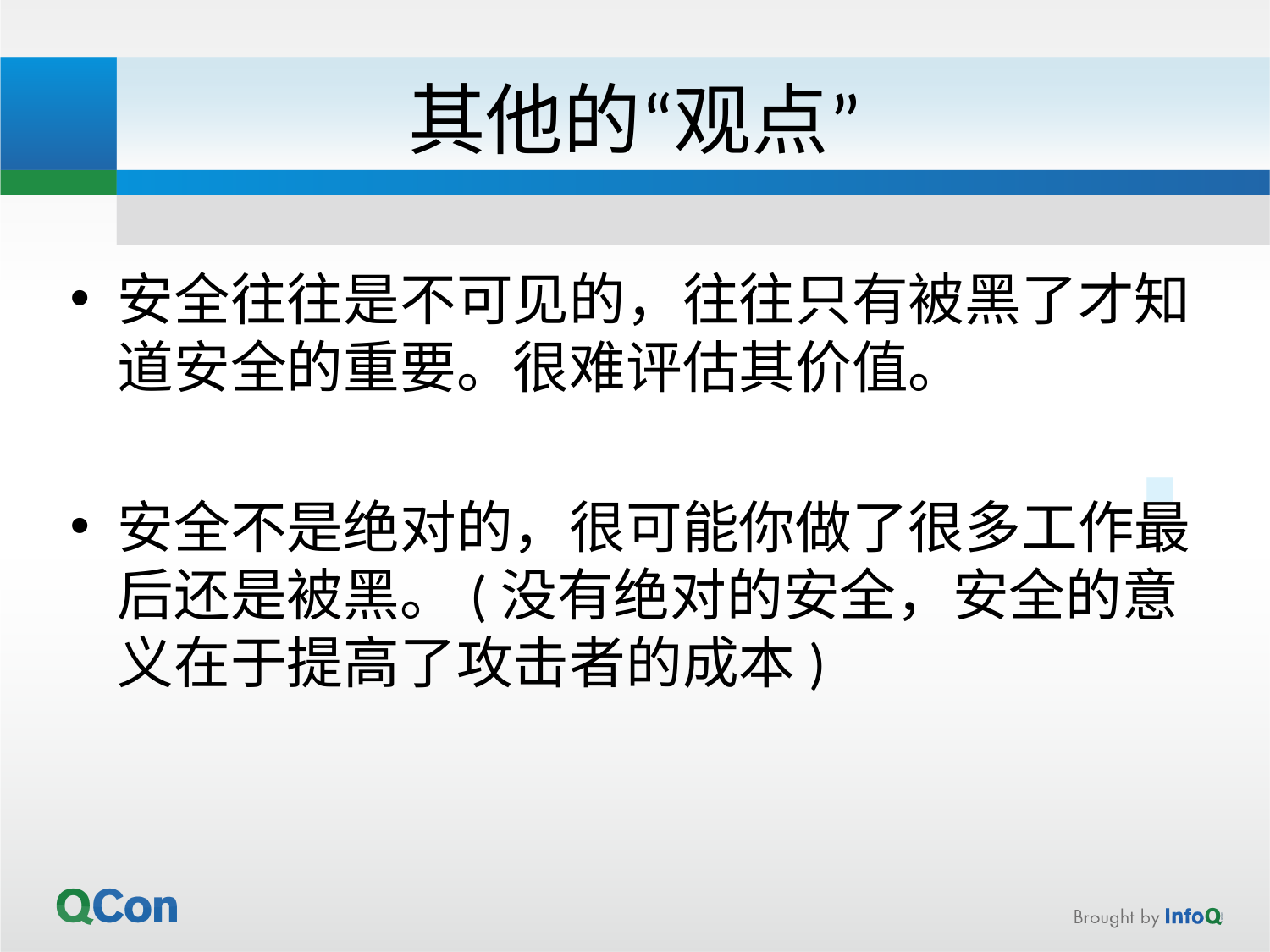

# 其他的“观点”
安全往往是不可见的，往往只有被黑了才知道安全的重要。很难评估其价值。

安全不是绝对的，很可能你做了很多工作最后还是被黑。(没有绝对的安全，安全的意义在于提高了攻击者的成本)
16